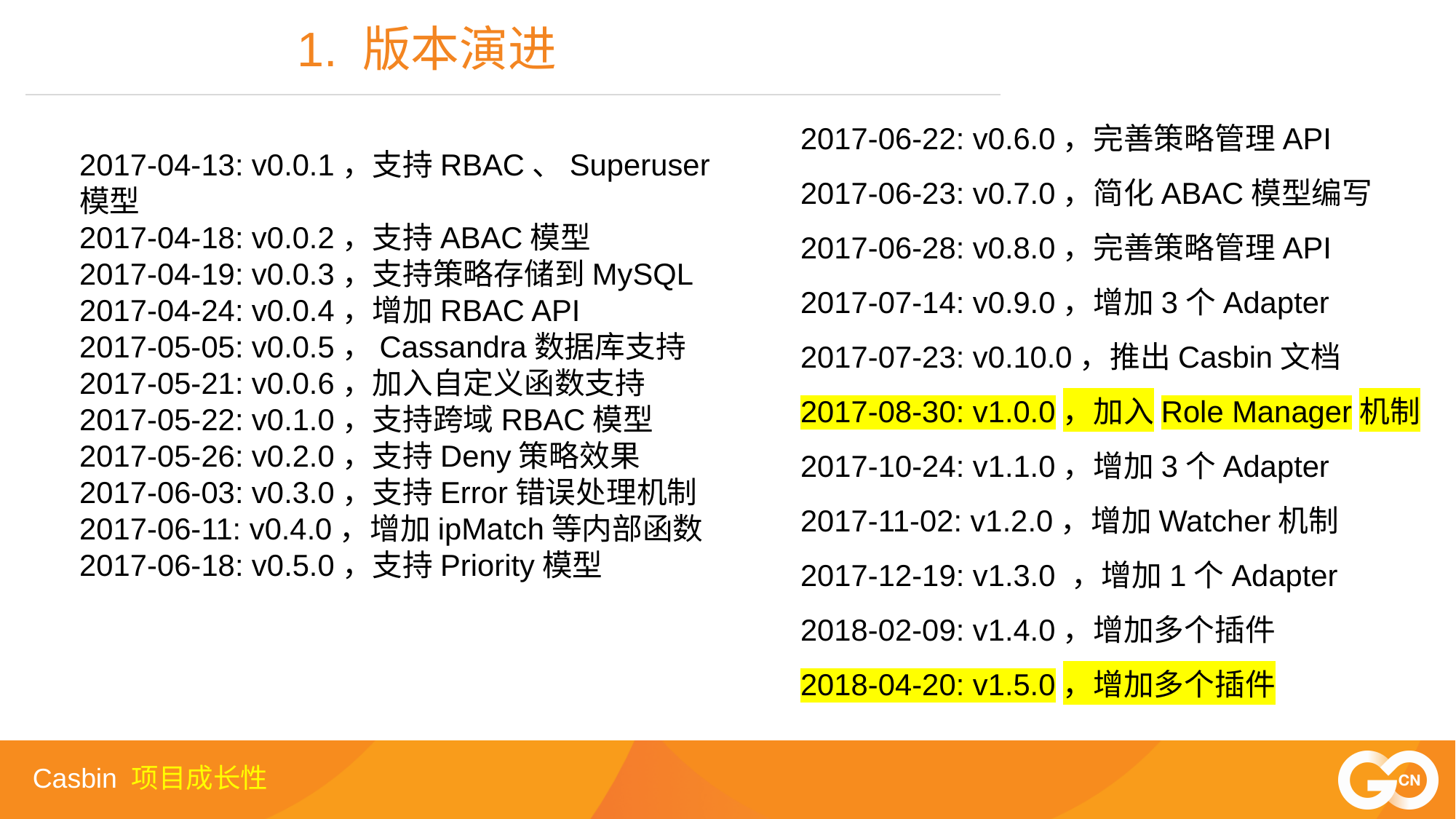

1. 版本演进

2017-06-22: v0.6.0，完善策略管理API
2017-06-23: v0.7.0，简化ABAC模型编写
2017-06-28: v0.8.0，完善策略管理API
2017-07-14: v0.9.0，增加3个Adapter
2017-07-23: v0.10.0，推出Casbin文档
2017-08-30: v1.0.0，加入Role Manager机制
2017-10-24: v1.1.0，增加3个Adapter
2017-11-02: v1.2.0，增加Watcher机制
2017-12-19: v1.3.0 ，增加1个Adapter
2018-02-09: v1.4.0，增加多个插件
2018-04-20: v1.5.0，增加多个插件

2017-04-13: v0.0.1，支持RBAC、Superuser模型
2017-04-18: v0.0.2，支持ABAC模型
2017-04-19: v0.0.3，支持策略存储到MySQL
2017-04-24: v0.0.4，增加RBAC API
2017-05-05: v0.0.5，Cassandra数据库支持
2017-05-21: v0.0.6，加入自定义函数支持
2017-05-22: v0.1.0，支持跨域RBAC模型
2017-05-26: v0.2.0，支持Deny策略效果
2017-06-03: v0.3.0，支持Error错误处理机制
2017-06-11: v0.4.0，增加ipMatch等内部函数
2017-06-18: v0.5.0，支持Priority模型

Casbin 项目成长性